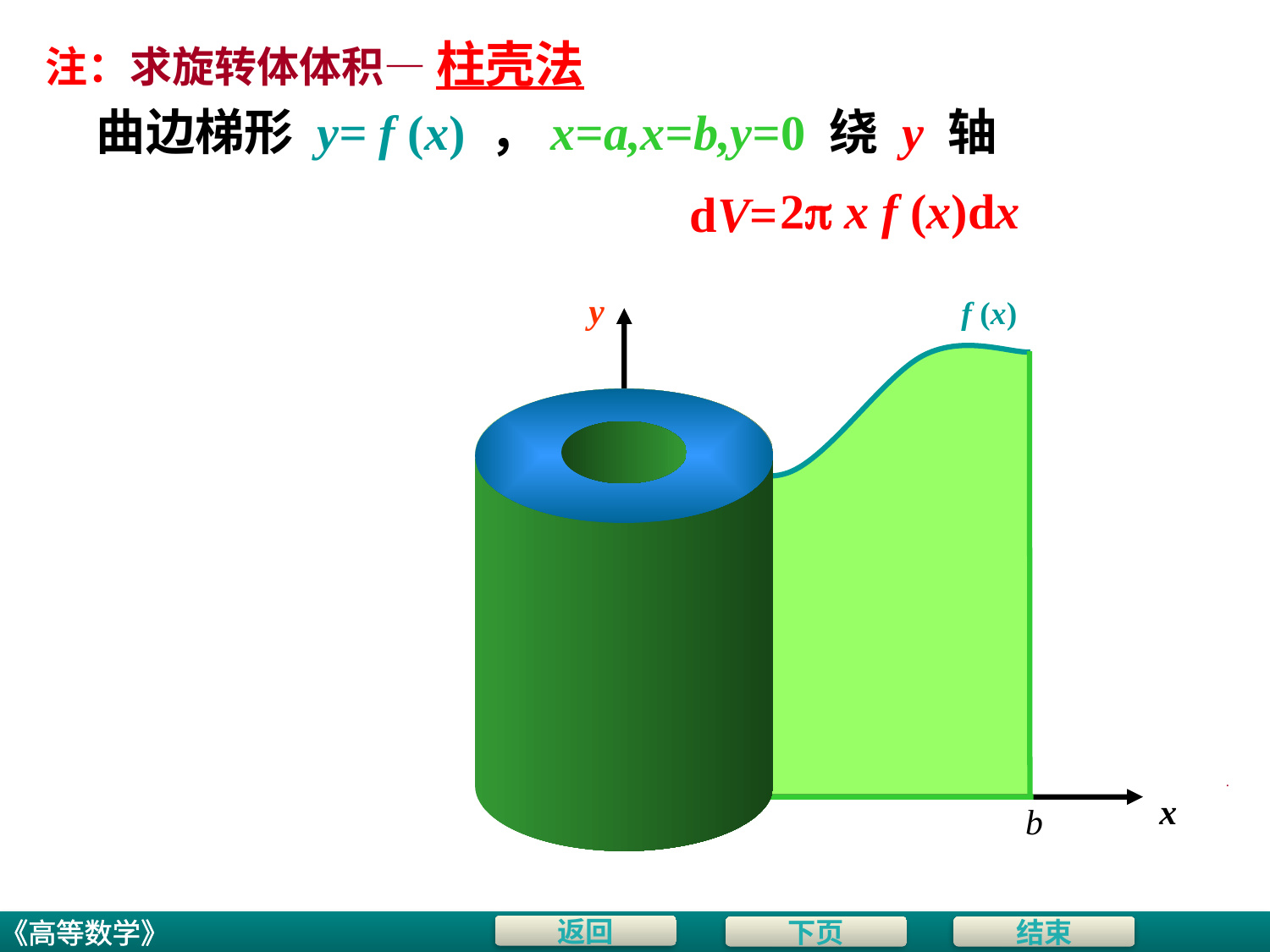

注：求旋转体体积— 柱壳法
曲边梯形 y= f (x) ，x=a,x=b,y=0 绕 y 轴
2π x f (x)dx
dV=
y
f (x)

.
0
x
a
b